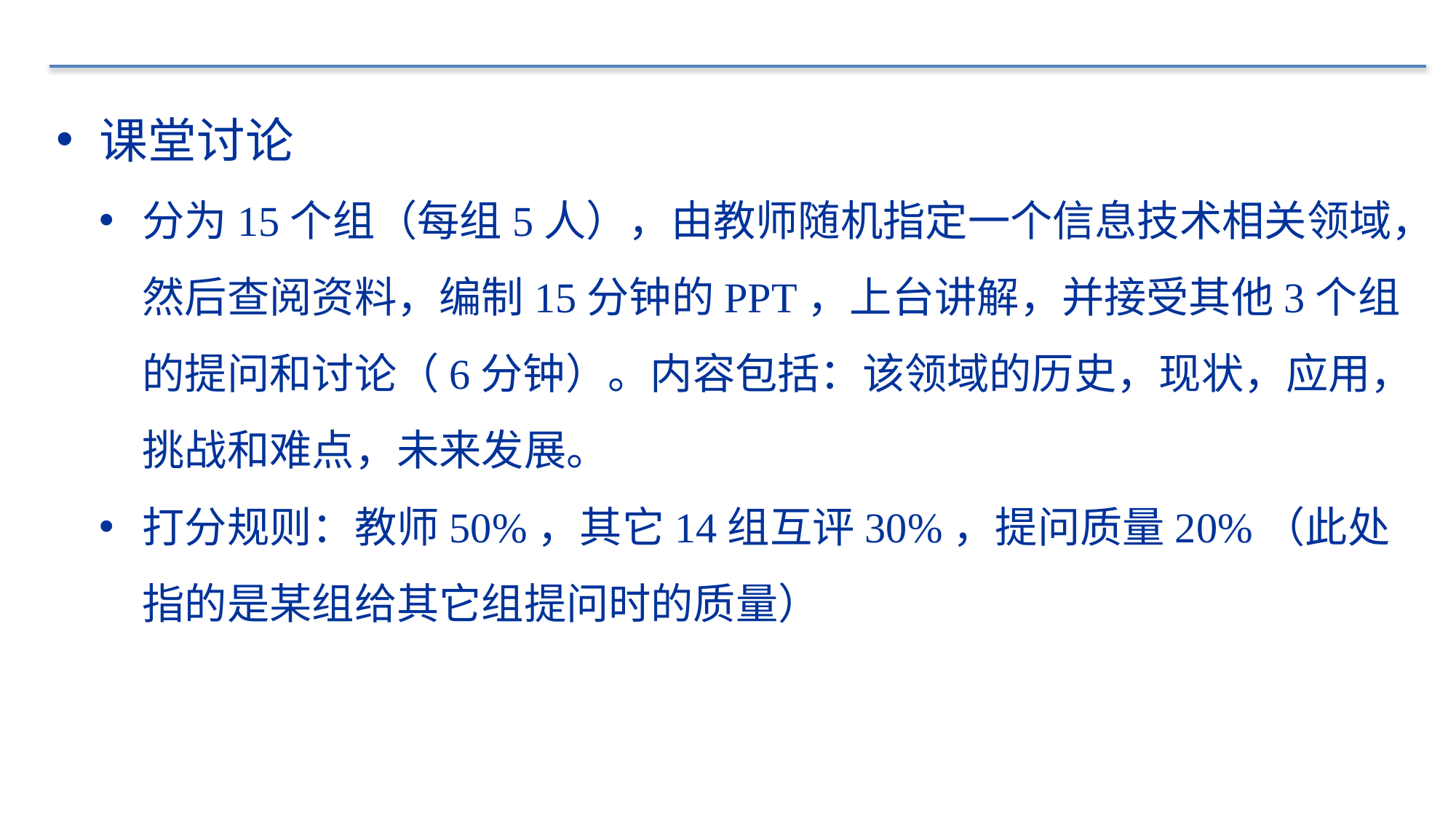

#
课堂讨论
分为15个组（每组5人），由教师随机指定一个信息技术相关领域，然后查阅资料，编制15分钟的PPT，上台讲解，并接受其他3个组的提问和讨论（6分钟）。内容包括：该领域的历史，现状，应用，挑战和难点，未来发展。
打分规则：教师50%，其它14组互评30%，提问质量20%（此处指的是某组给其它组提问时的质量）